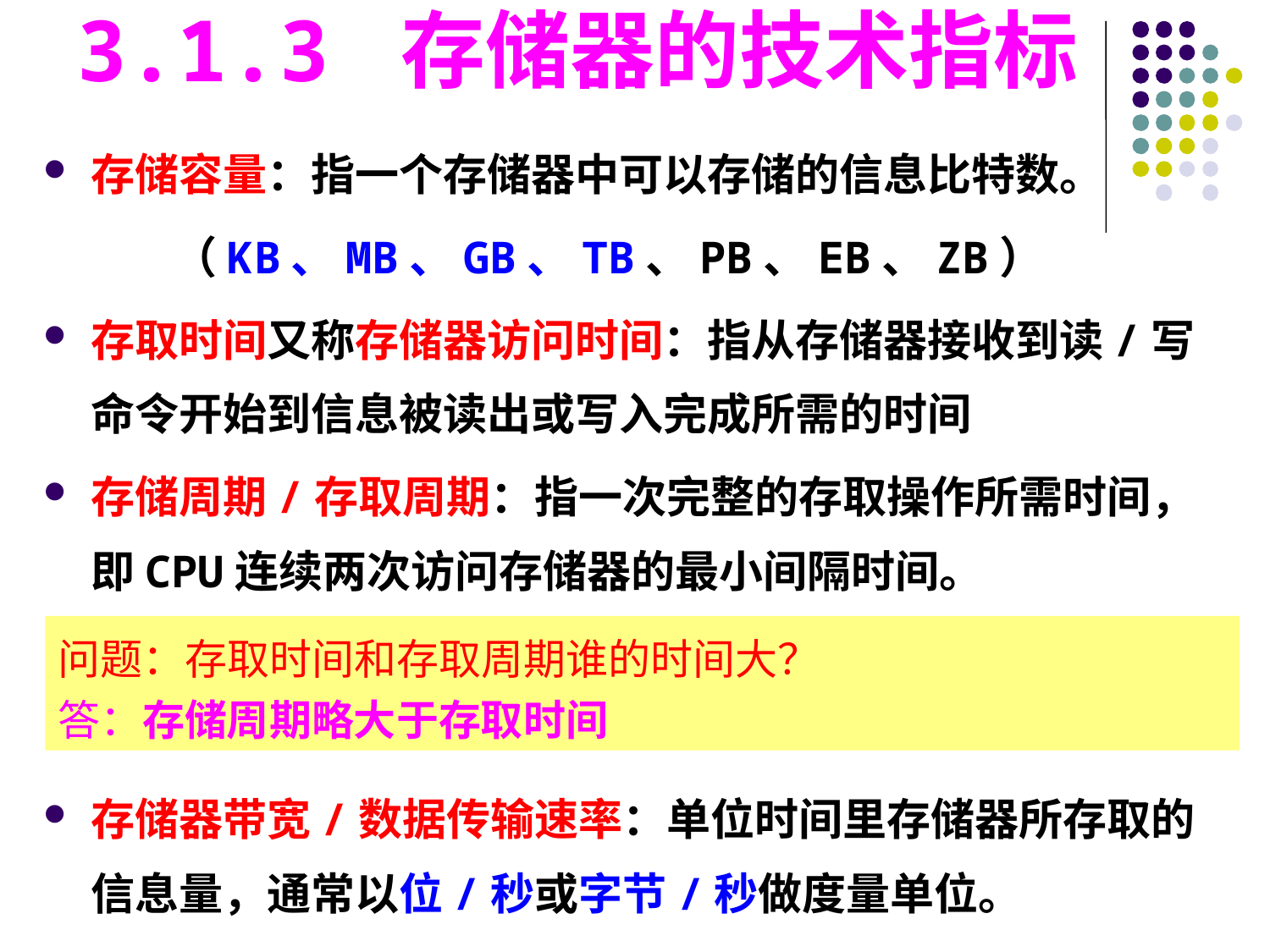

3.1.3 存储器的技术指标
存储容量：指一个存储器中可以存储的信息比特数。
            （KB、MB、GB、TB、PB、EB、ZB）
存取时间又称存储器访问时间：指从存储器接收到读/写命令开始到信息被读出或写入完成所需的时间
存储周期/存取周期：指一次完整的存取操作所需时间，即CPU连续两次访问存储器的最小间隔时间。

存储器带宽/数据传输速率：单位时间里存储器所存取的信息量，通常以位/秒或字节/秒做度量单位。
问题：存取时间和存取周期谁的时间大？
答：存储周期略大于存取时间
# 8